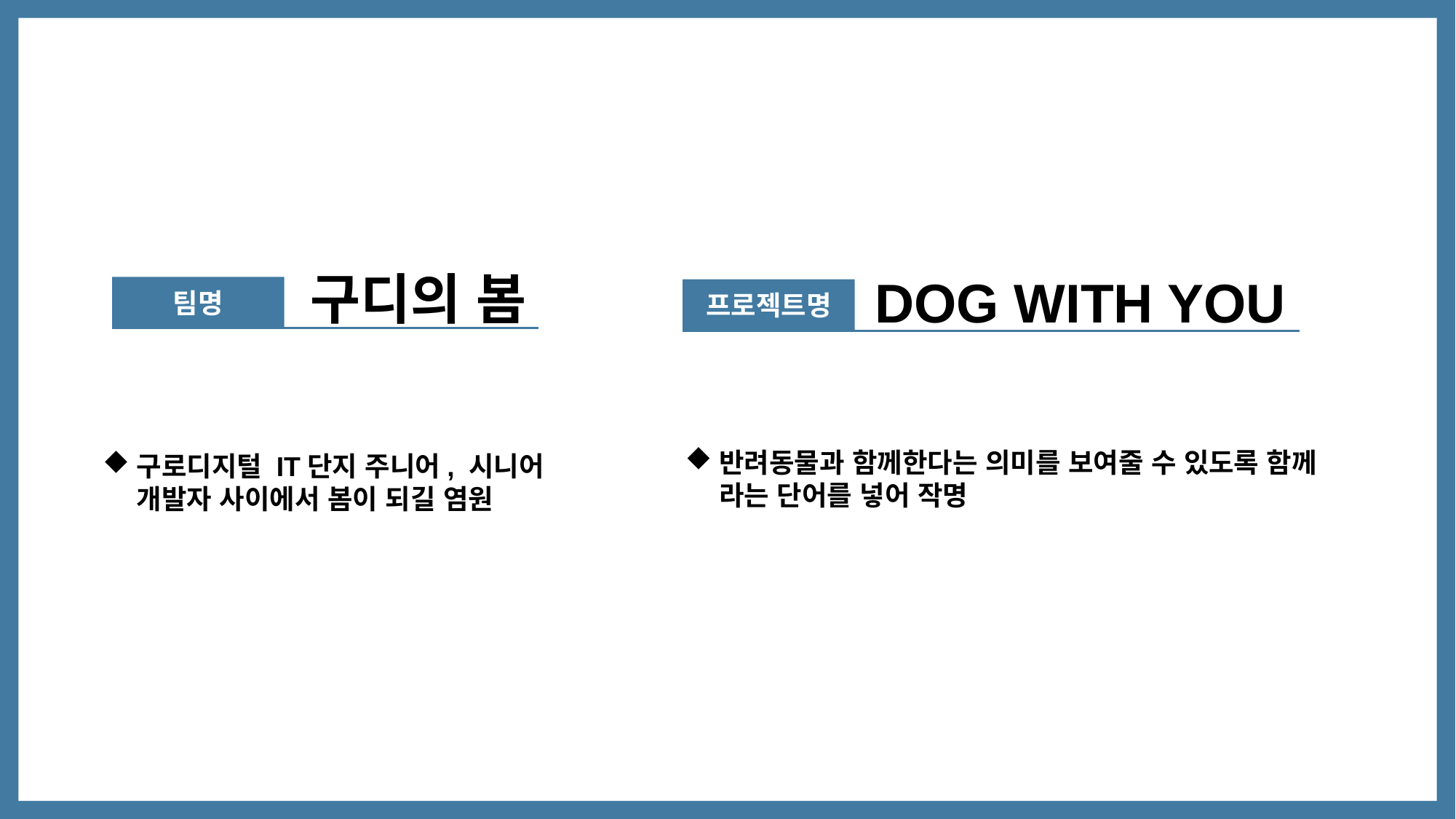

구디의 봄
DOG WITH YOU
팀명
프로젝트명
반려동물과 함께한다는 의미를 보여줄 수 있도록 함께 라는 단어를 넣어 작명
구로디지털 IT단지 주니어, 시니어 개발자 사이에서 봄이 되길 염원